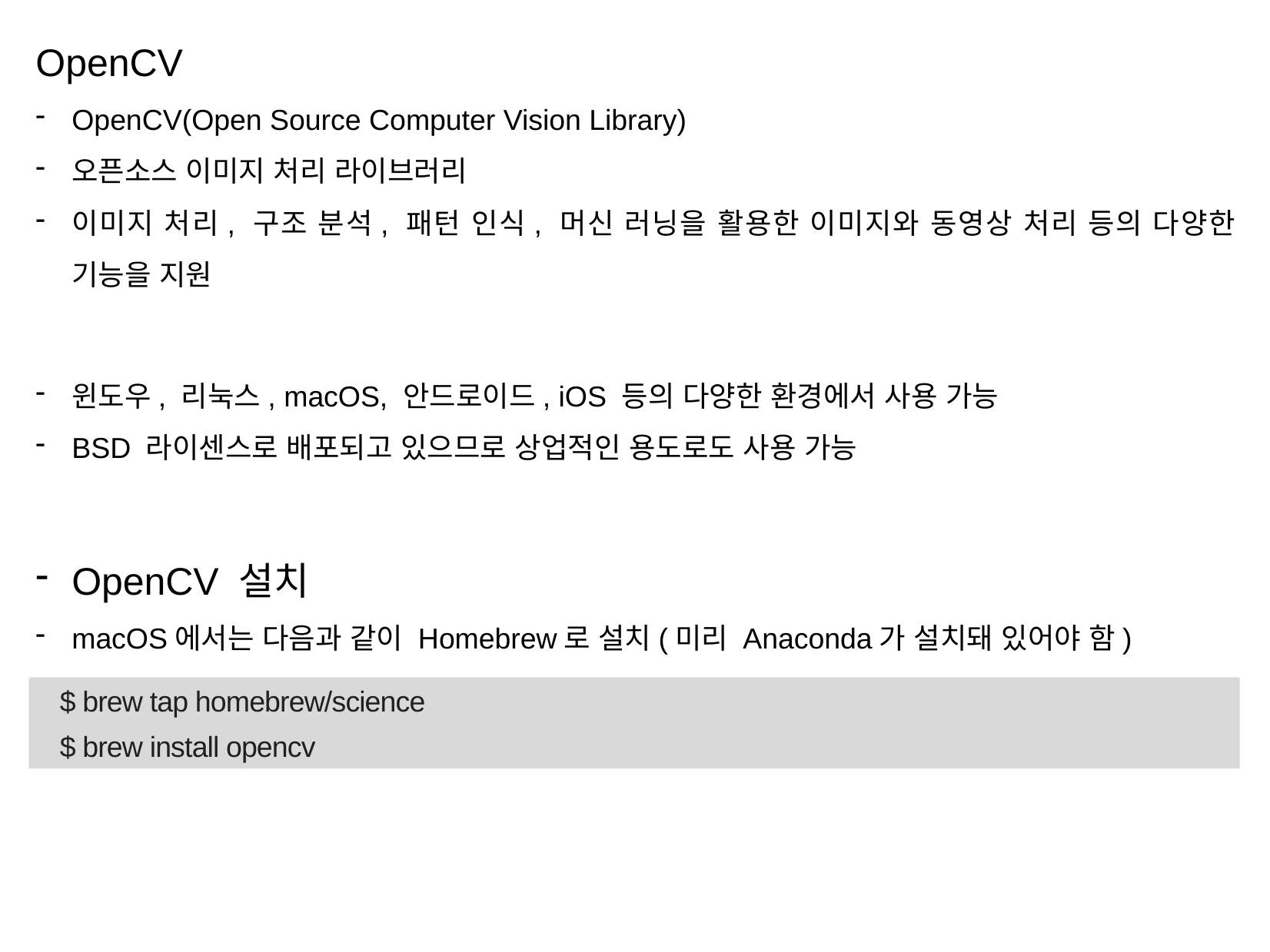

OpenCV
OpenCV(Open Source Computer Vision Library)
오픈소스 이미지 처리 라이브러리
이미지 처리, 구조 분석, 패턴 인식, 머신 러닝을 활용한 이미지와 동영상 처리 등의 다양한 기능을 지원

윈도우, 리눅스, macOS, 안드로이드, iOS 등의 다양한 환경에서 사용 가능
BSD 라이센스로 배포되고 있으므로 상업적인 용도로도 사용 가능

OpenCV 설치
macOS에서는 다음과 같이 Homebrew로 설치(미리 Anaconda가 설치돼 있어야 함)
$ brew tap homebrew/science
$ brew install opencv